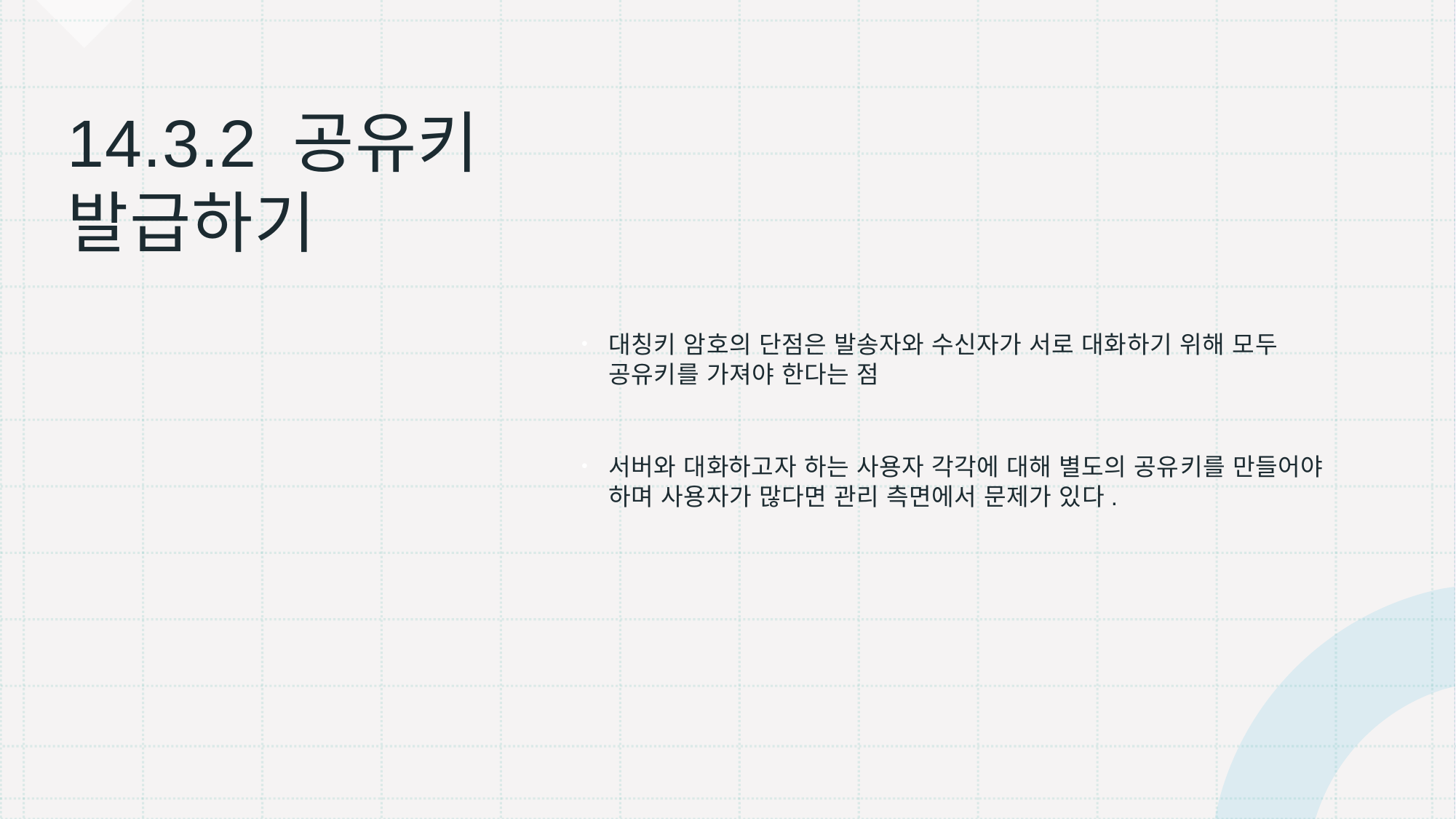

대칭키 암호의 단점은 발송자와 수신자가 서로 대화하기 위해 모두 공유키를 가져야 한다는 점

서버와 대화하고자 하는 사용자 각각에 대해 별도의 공유키를 만들어야 하며 사용자가 많다면 관리 측면에서 문제가 있다.
# 14.3.2 공유키 발급하기